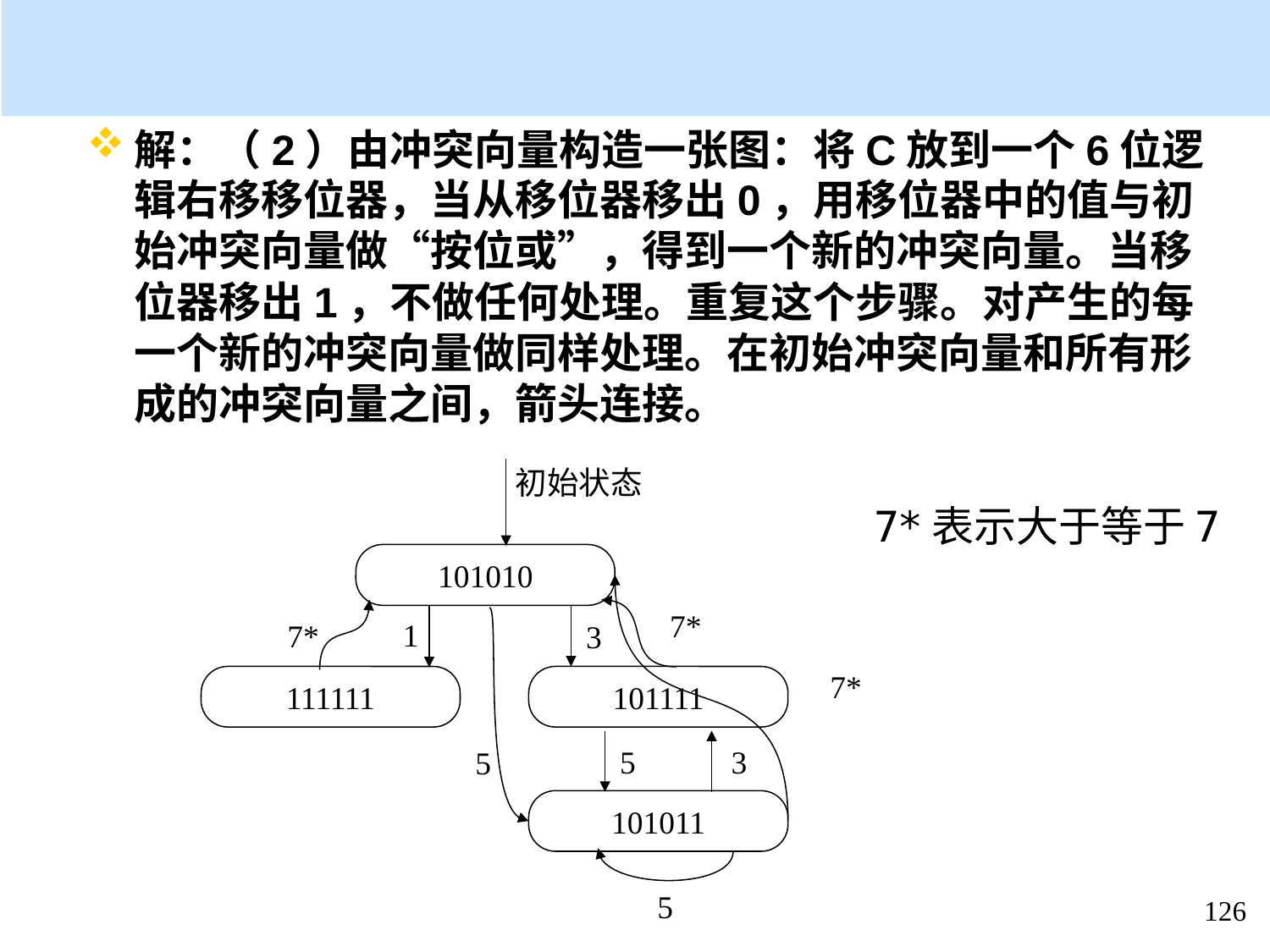

解：（2）由冲突向量构造一张图：将C放到一个6位逻辑右移移位器，当从移位器移出0，用移位器中的值与初始冲突向量做“按位或”，得到一个新的冲突向量。当移位器移出1，不做任何处理。重复这个步骤。对产生的每一个新的冲突向量做同样处理。在初始冲突向量和所有形成的冲突向量之间，箭头连接。
初始状态
7*表示大于等于7
101010

7*
1
7*
3
7*
111111
101111

3
5
5
101011

5